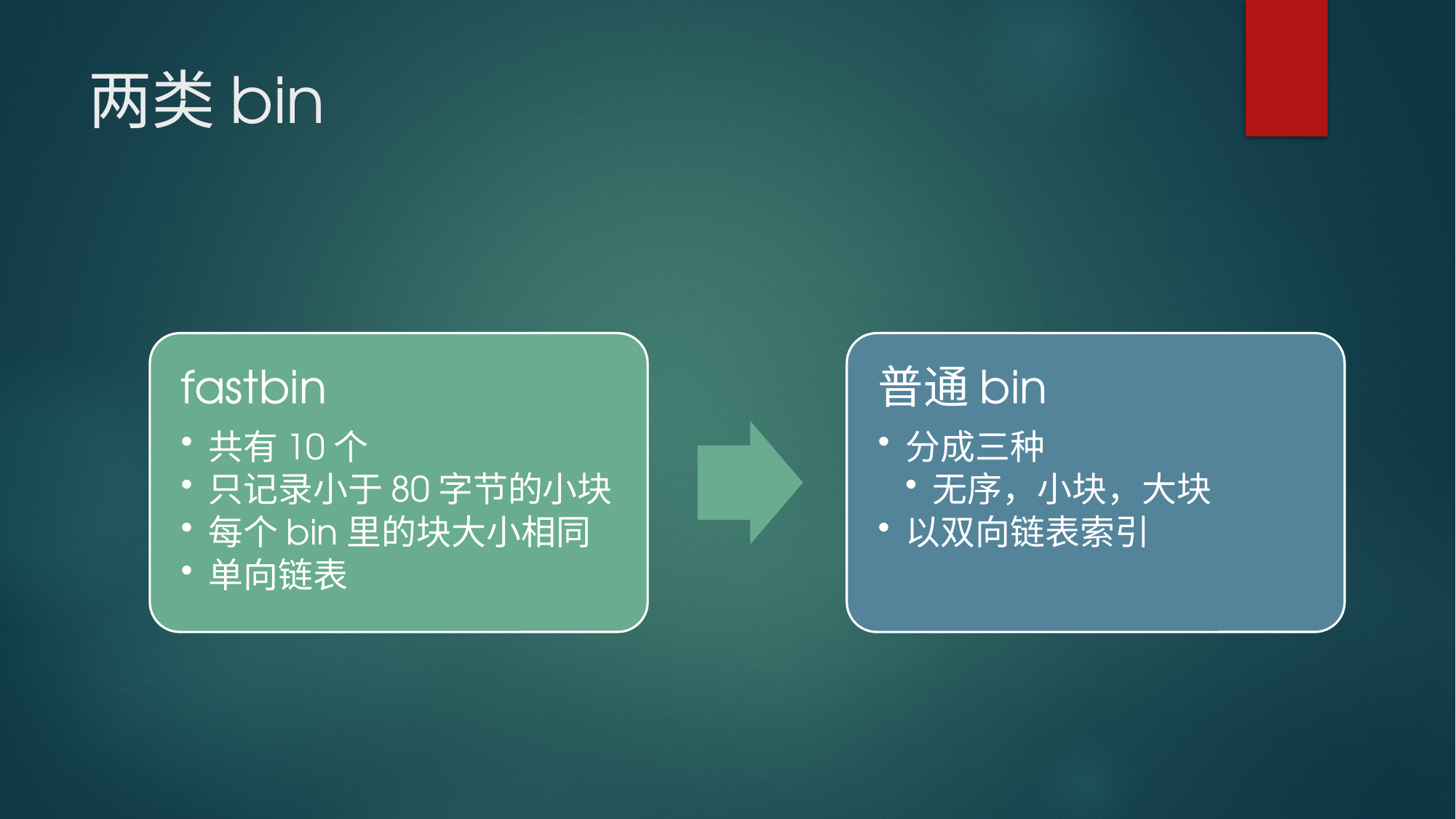

# 两类bin
fastbin
共有10个
只记录小于80字节的小块
每个bin里的块大小相同
单向链表

普通bin
分成三种
无序，小块，大块
以双向链表索引